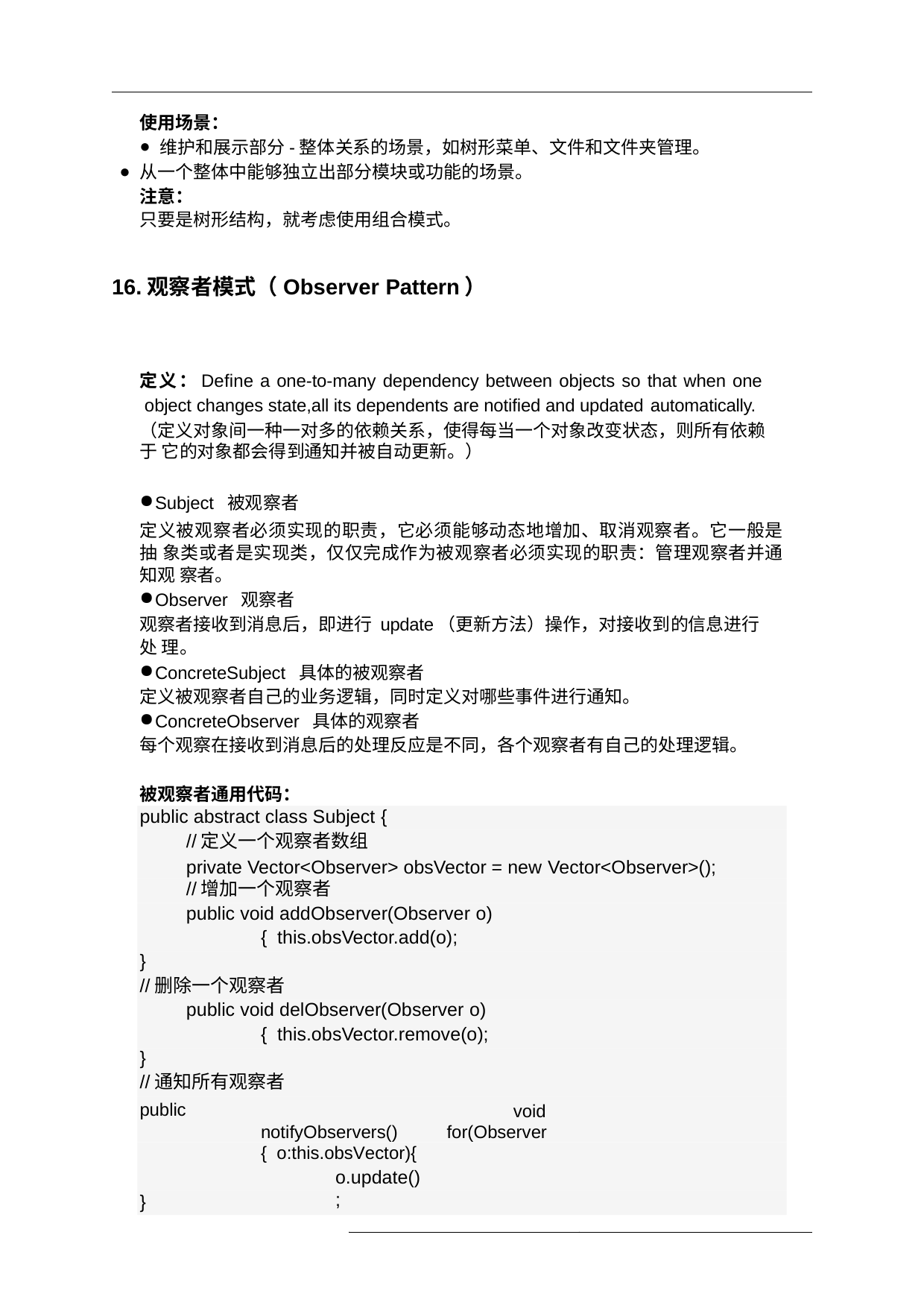

使用场景：
维护和展示部分-整体关系的场景，如树形菜单、文件和文件夹管理。
从一个整体中能够独立出部分模块或功能的场景。 注意：
只要是树形结构，就考虑使用组合模式。

16.观察者模式（Observer Pattern）
定义：Define a one-to-many dependency between objects so that when one  object changes state,all its dependents are notified and updated automatically.
（定义对象间一种一对多的依赖关系，使得每当一个对象改变状态，则所有依赖于 它的对象都会得到通知并被自动更新。）

Subject 被观察者
定义被观察者必须实现的职责，它必须能够动态地增加、取消观察者。它一般是抽 象类或者是实现类，仅仅完成作为被观察者必须实现的职责：管理观察者并通知观 察者。
Observer 观察者
观察者接收到消息后，即进行 update（更新方法）操作，对接收到的信息进行处 理。
ConcreteSubject 具体的被观察者
定义被观察者自己的业务逻辑，同时定义对哪些事件进行通知。
ConcreteObserver 具体的观察者
每个观察在接收到消息后的处理反应是不同，各个观察者有自己的处理逻辑。

被观察者通用代码：
public abstract class Subject {
//定义一个观察者数组
private Vector<Observer> obsVector = new Vector<Observer>();
//增加一个观察者
public void addObserver(Observer o){  this.obsVector.add(o);
}
//删除一个观察者
public void delObserver(Observer o){  this.obsVector.remove(o);
}
//通知所有观察者
public

void  for(Observer
notifyObservers(){  o:this.obsVector){
o.update();

}